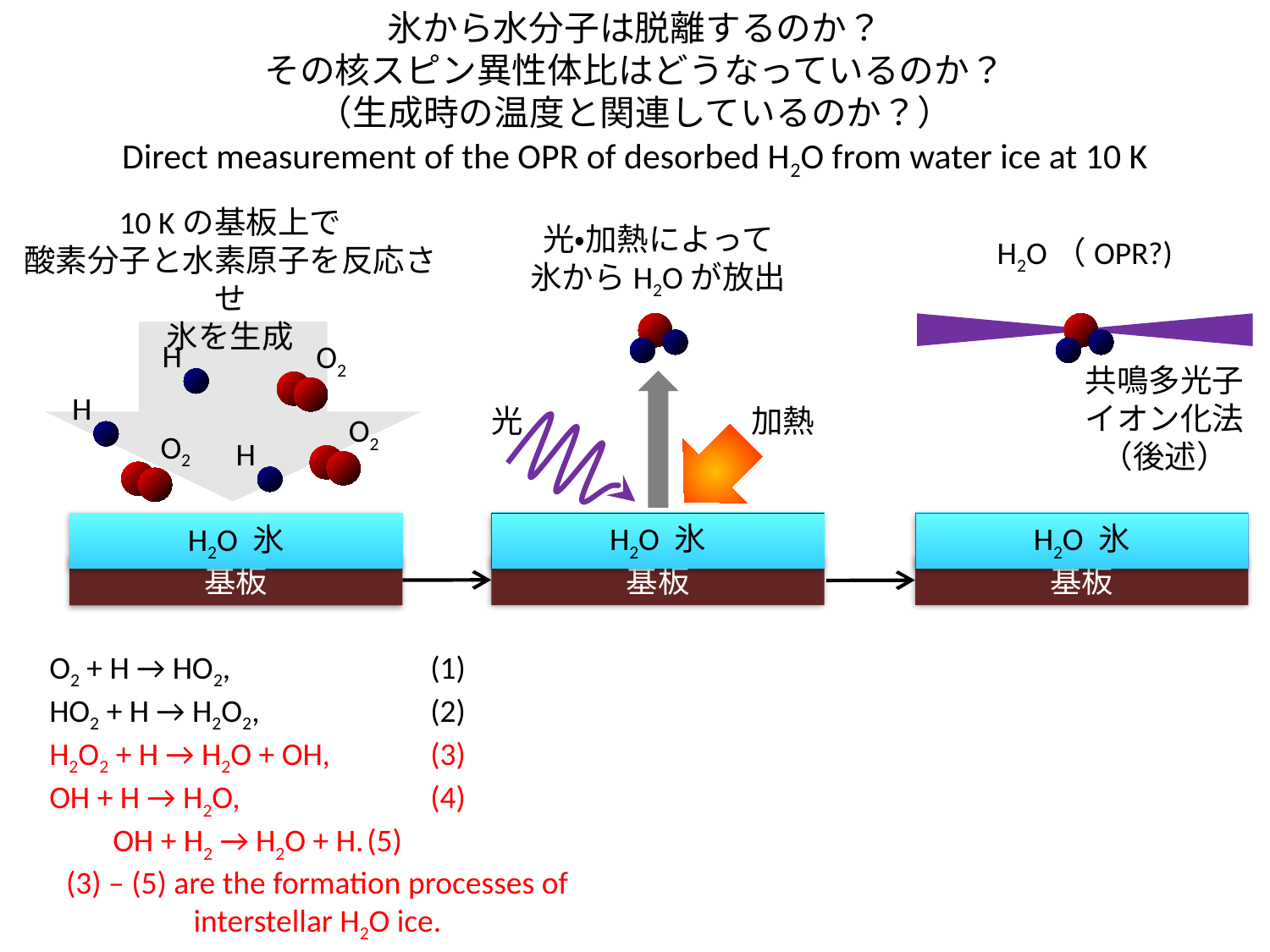

氷から水分子は脱離するのか？
その核スピン異性体比はどうなっているのか？
（生成時の温度と関連しているのか？）
Direct measurement of the OPR of desorbed H2O from water ice at 10 K
10 Kの基板上で
酸素分子と水素原子を反応させ
氷を生成

H

O2

H

O2

O2

H

H2O 氷
基板
光・加熱によって
氷からH2Oが放出
H2O（OPR?)

共鳴多光子
イオン化法
（後述）

光
加熱

H2O 氷
基板
H2O 氷
基板
O2 + H → HO2,		(1)
HO2 + H → H2O2,		(2)
H2O2 + H → H2O + OH,	(3)
OH + H → H2O,		(4)
OH + H2 → H2O + H.	(5)
(3) – (5) are the formation processes of interstellar H2O ice.